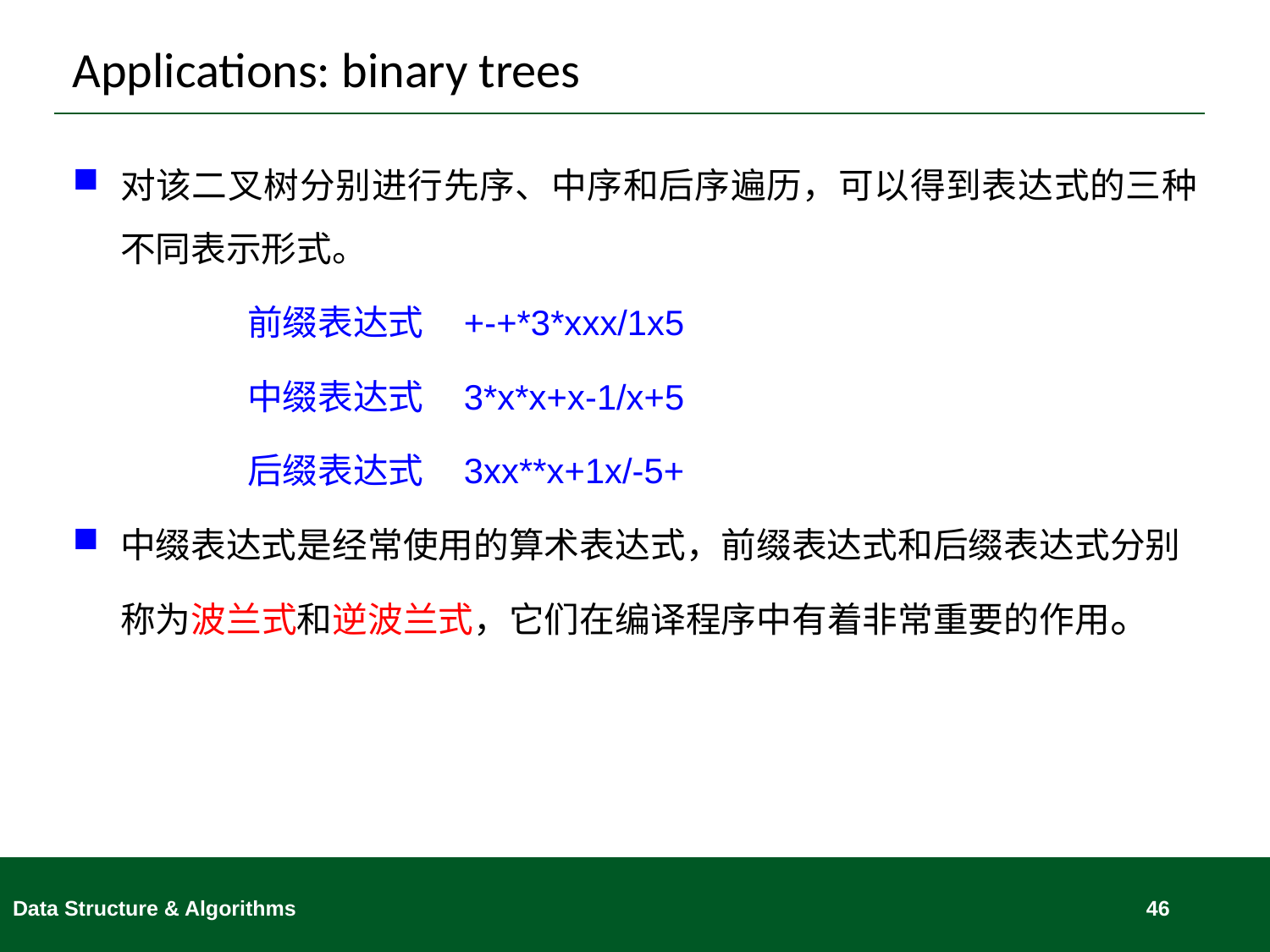

# Applications: binary trees
对该二叉树分别进行先序、中序和后序遍历，可以得到表达式的三种不同表示形式。
		前缀表达式    +-+*3*xxx/1x5
		中缀表达式    3*x*x+x-1/x+5
		后缀表达式    3xx**x+1x/-5+
中缀表达式是经常使用的算术表达式，前缀表达式和后缀表达式分别称为波兰式和逆波兰式，它们在编译程序中有着非常重要的作用。

Data Structure & Algorithms
46